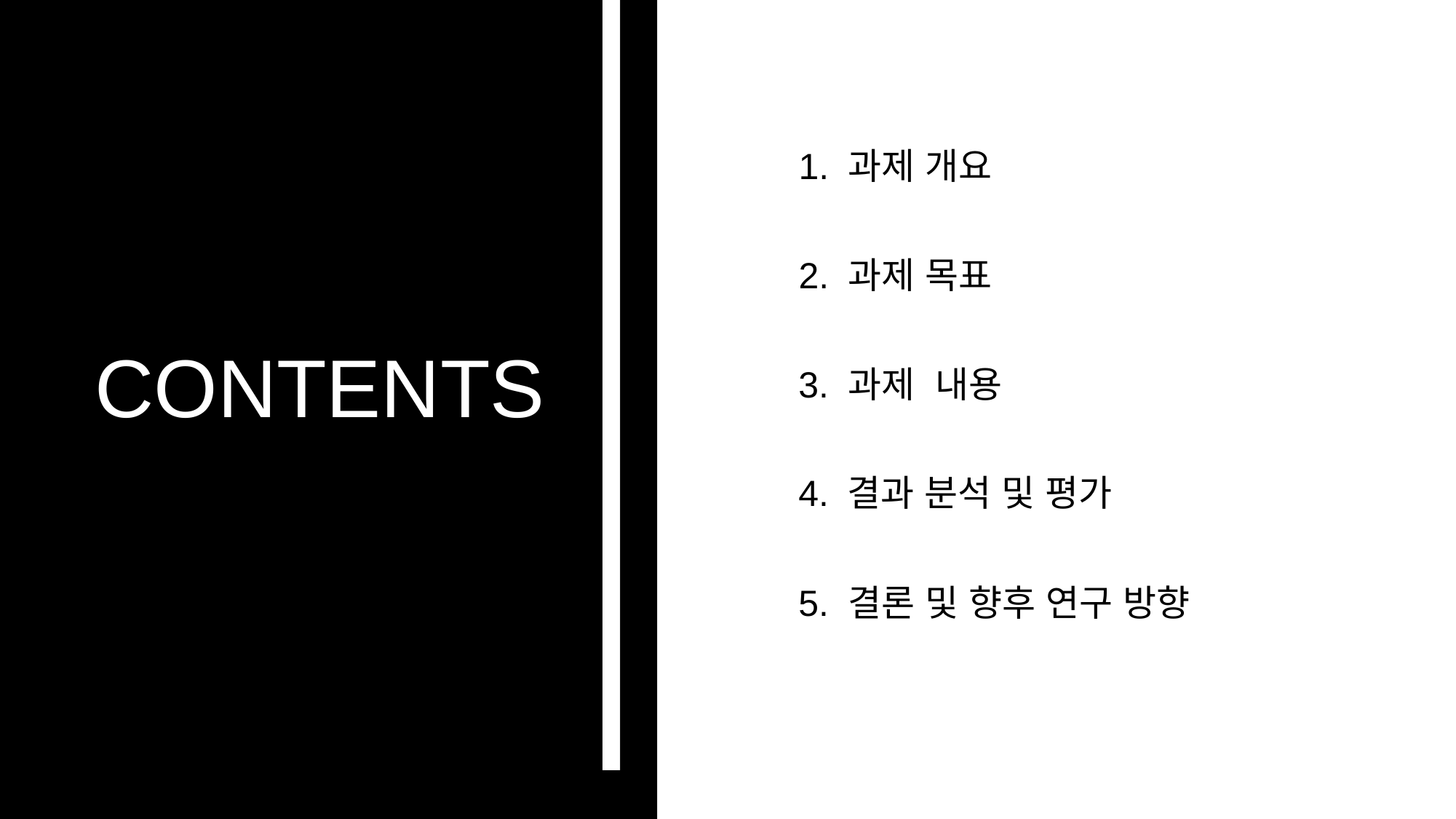

1. 과제 개요
2. 과제 목표
CONTENTS
3. 과제  내용
4. 결과 분석 및 평가
5. 결론 및 향후 연구 방향